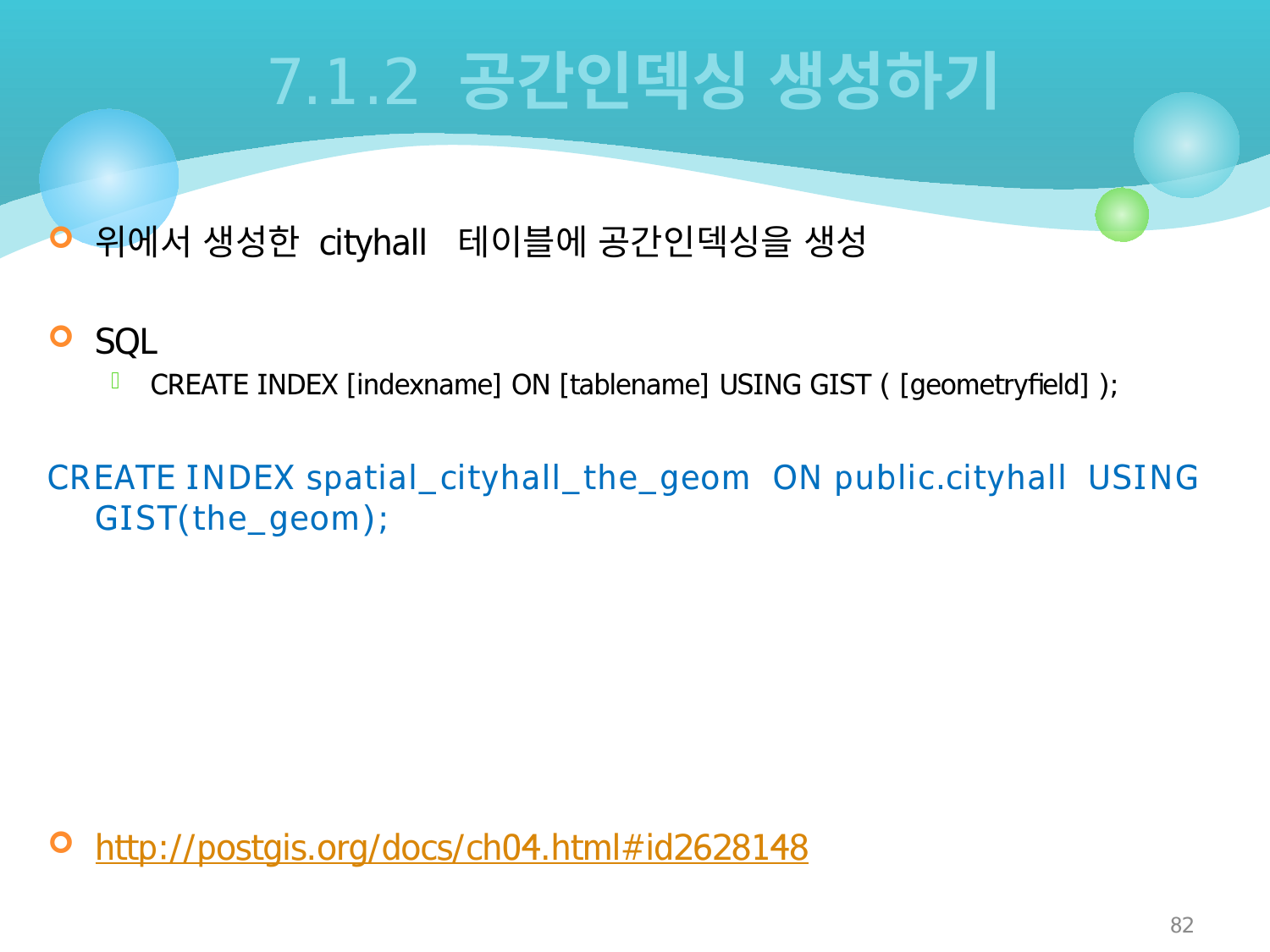

# 7.1.2 공간인덱싱 생성하기
위에서 생성한 cityhall  테이블에 공간인덱싱을 생성

SQL
CREATE INDEX [indexname] ON [tablename] USING GIST ( [geometryfield] );

CREATE INDEX spatial_cityhall_the_geom  ON public.cityhall  USING GIST(the_geom);

http://postgis.org/docs/ch04.html#id2628148

82